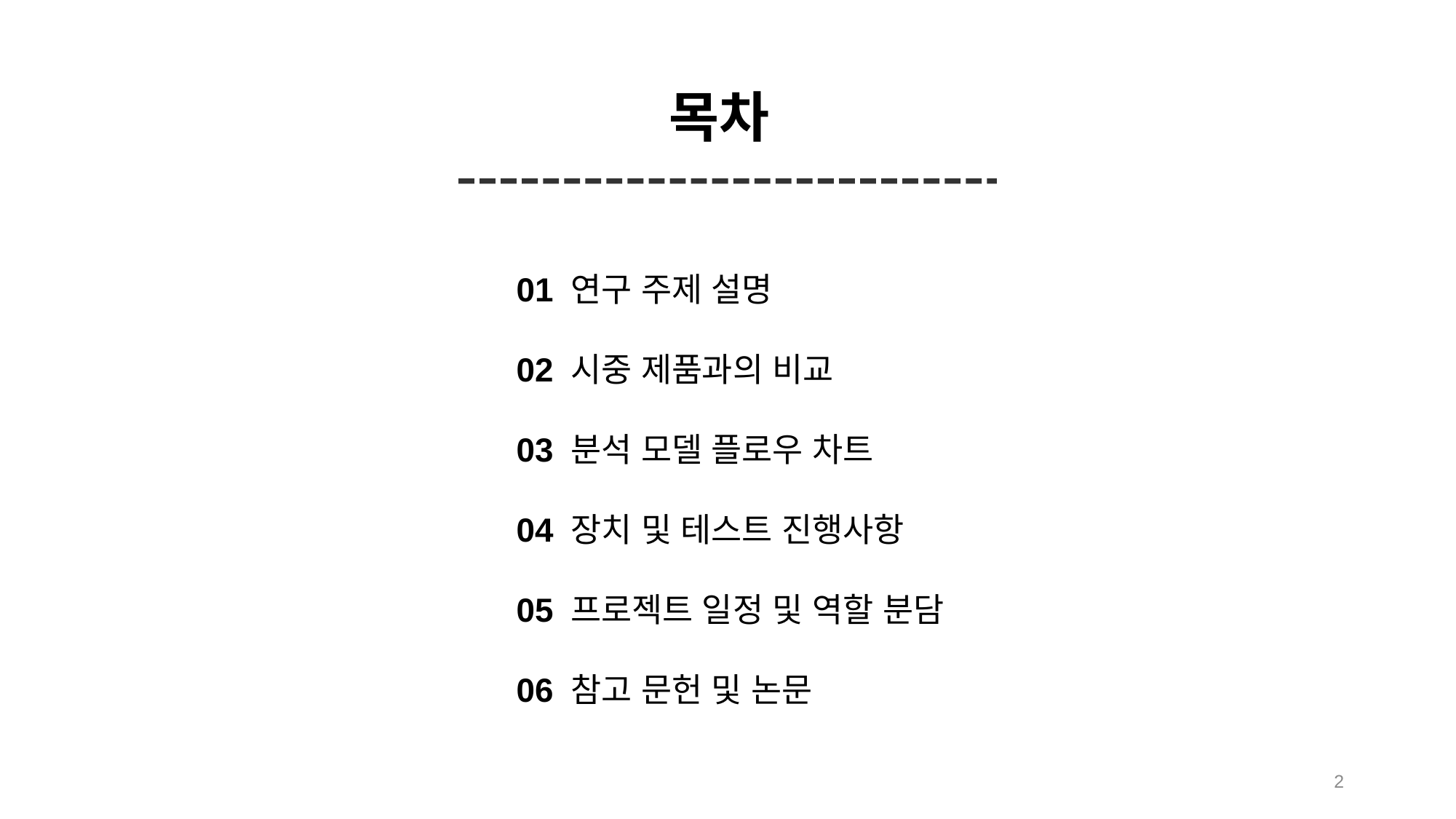

목차

01 연구 주제 설명

02 시중 제품과의 비교

03 분석 모델 플로우 차트

04 장치 및 테스트 진행사항

05 프로젝트 일정 및 역할 분담

06 참고 문헌 및 논문
2